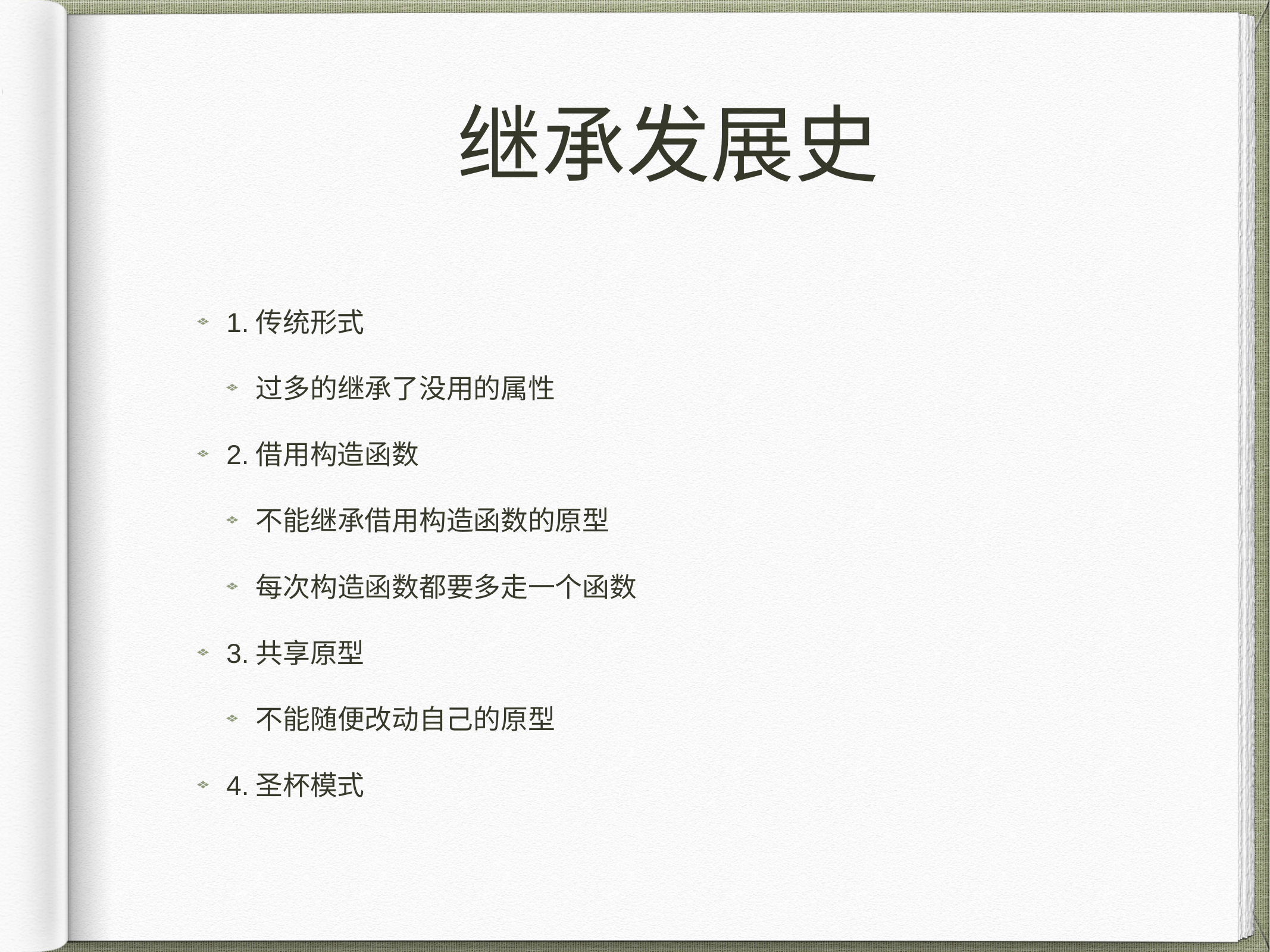

# 继承发展史
1.传统形式
过多的继承了没用的属性
2.借用构造函数
不能继承借用构造函数的原型
每次构造函数都要多走一个函数
3.共享原型
不能随便改动自己的原型
4.圣杯模式